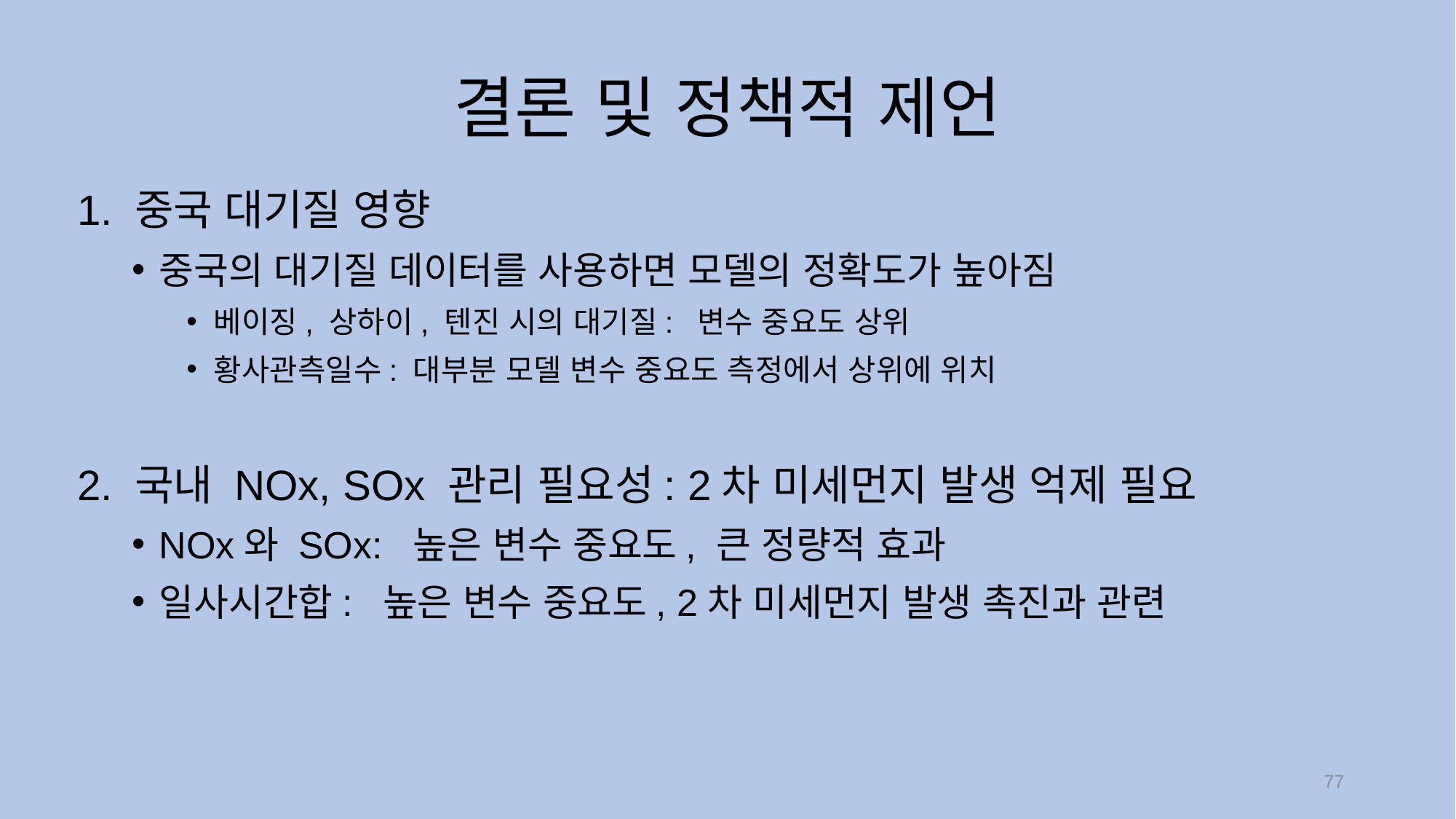

결론 및 정책적 제언
1. 중국 대기질 영향
중국의 대기질 데이터를 사용하면 모델의 정확도가 높아짐
베이징, 상하이, 텐진 시의 대기질:  변수 중요도 상위
황사관측일수: 대부분 모델 변수 중요도 측정에서 상위에 위치

2. 국내 NOx, SOx 관리 필요성: 2차 미세먼지 발생 억제 필요
NOx와 SOx:  높은 변수 중요도, 큰 정량적 효과
일사시간합:  높은 변수 중요도, 2차 미세먼지 발생 촉진과 관련

77